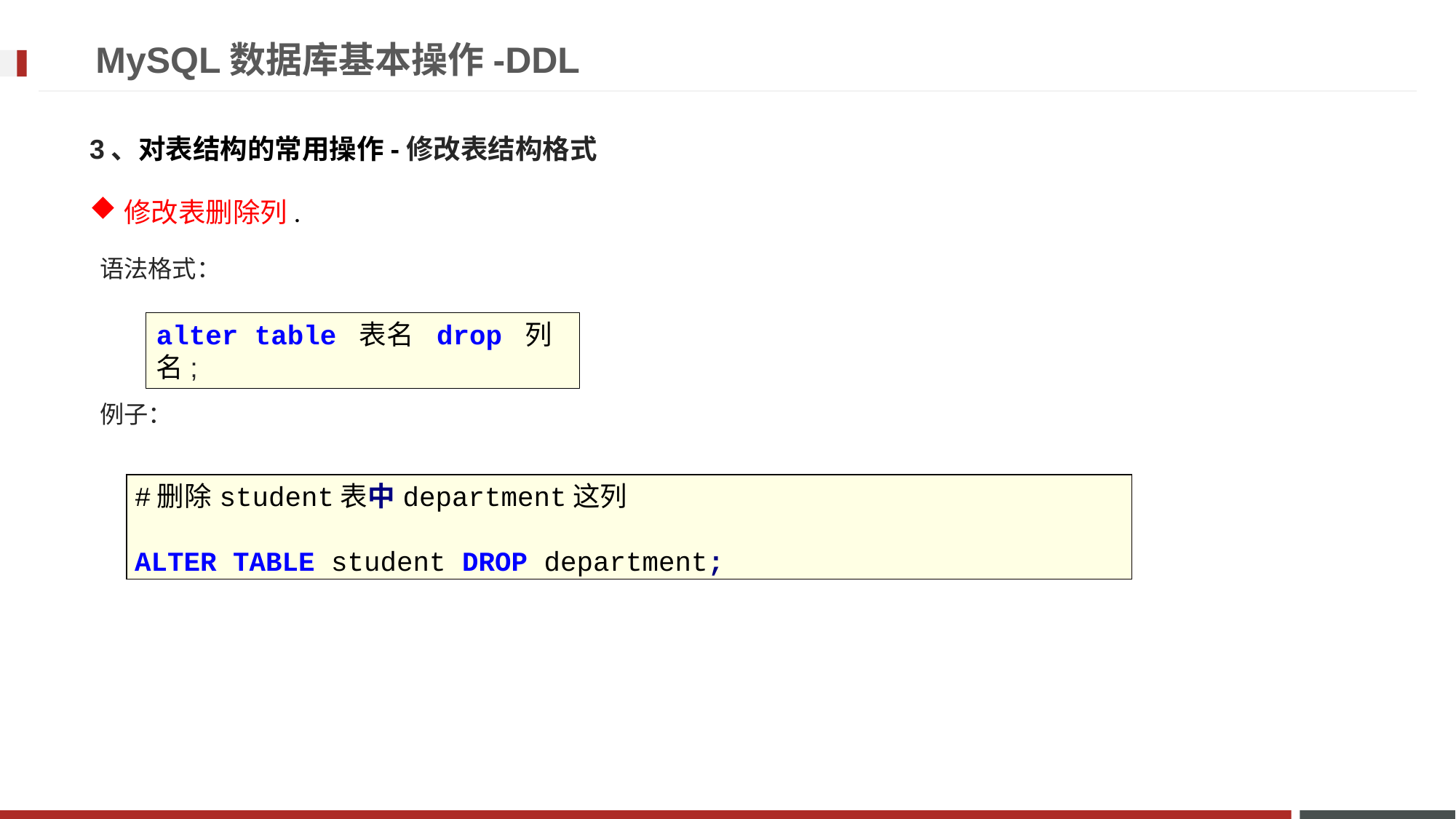

# MySQL数据库基本操作-DDL
3、对表结构的常用操作-修改表结构格式
修改表删除列.
语法格式：

例子：
alter table 表名 drop 列名;
| #删除student表中department这列 ALTER TABLE student DROP department; |
| --- |